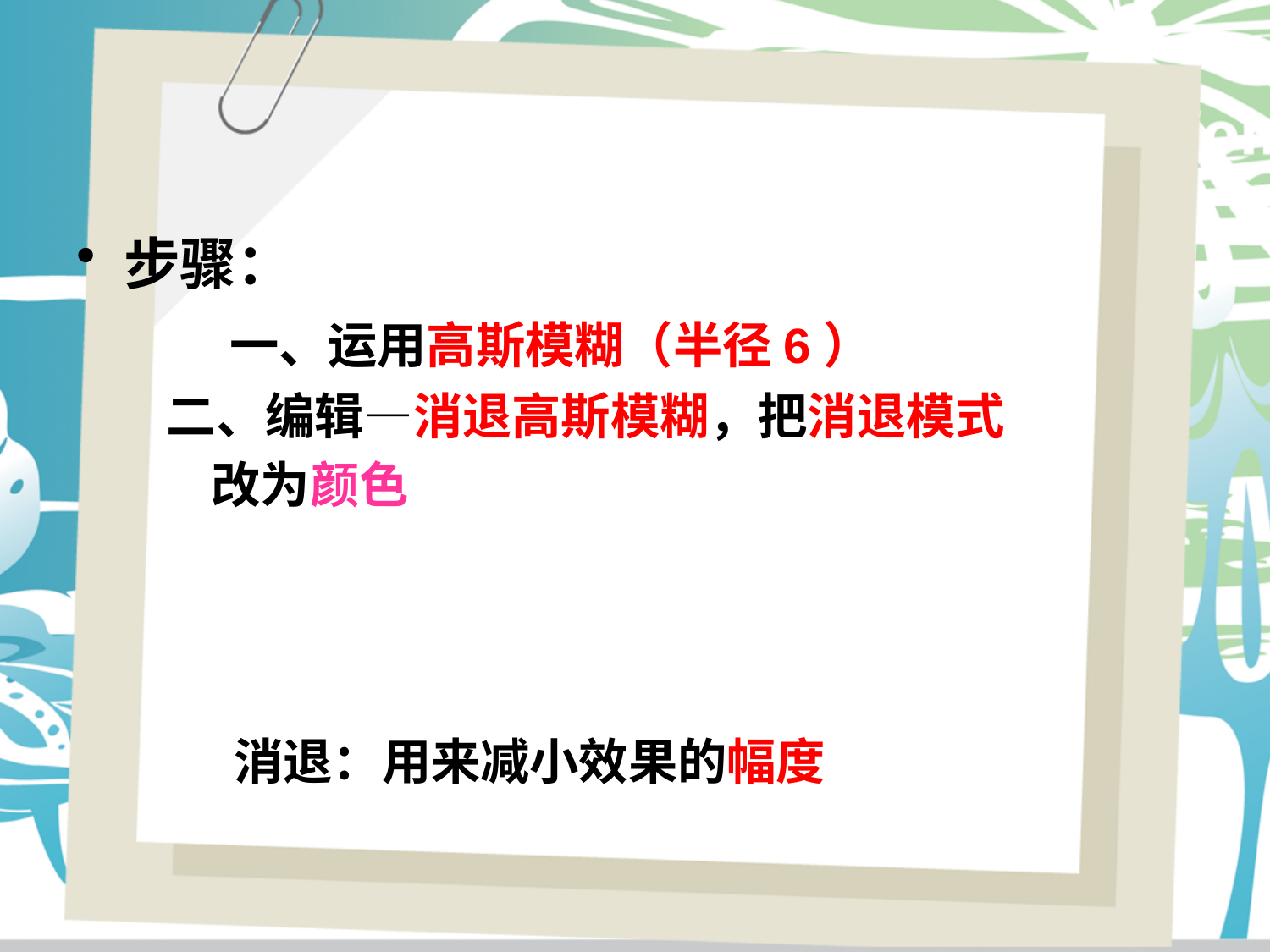

#
步骤：
           一、运用高斯模糊（半径6）
       二、编辑—消退高斯模糊，把消退模式
           改为颜色

             消退：用来减小效果的幅度